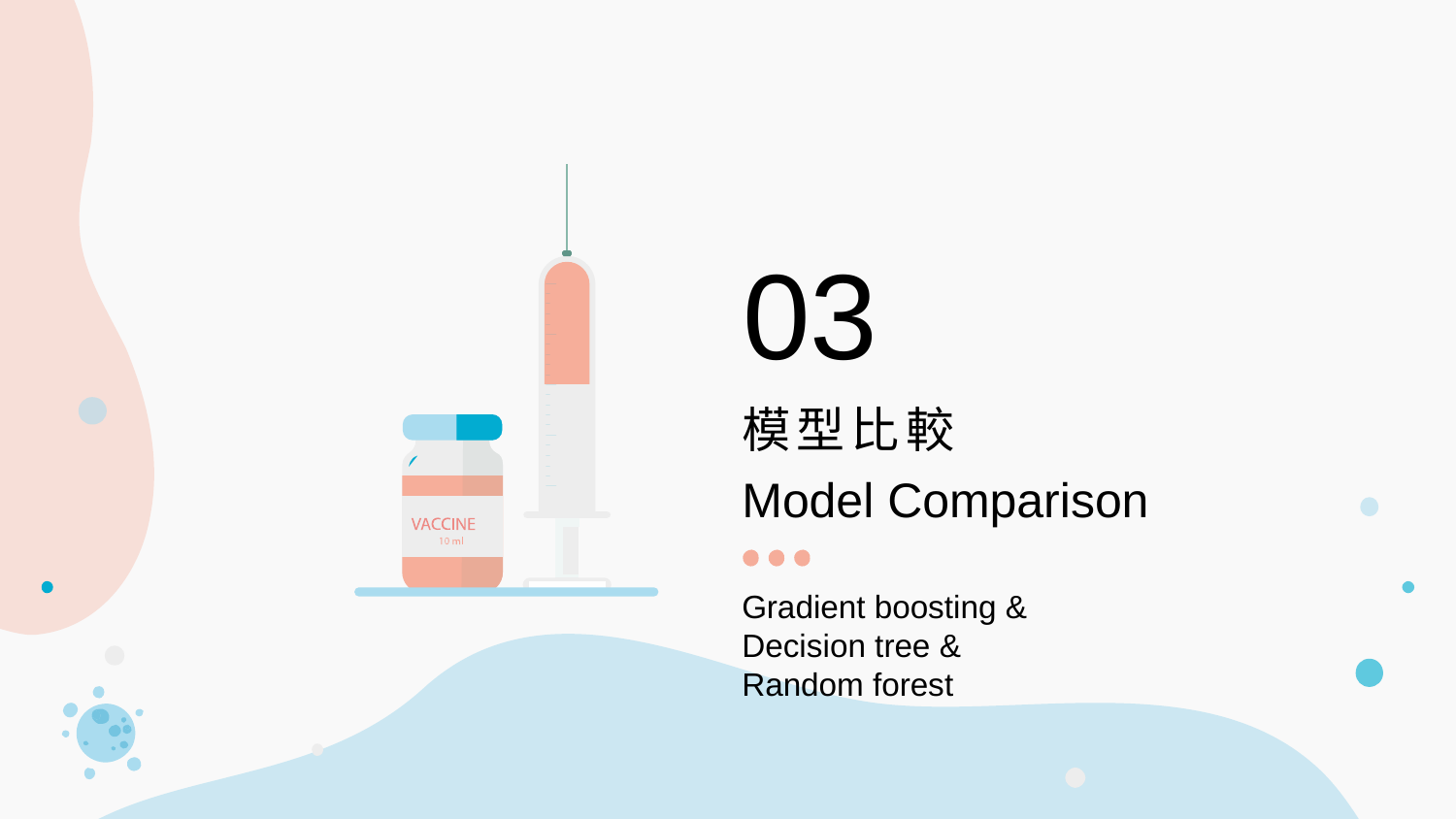

03
# 模型比較
Model Comparison

Gradient boosting &
Decision tree &
Random forest